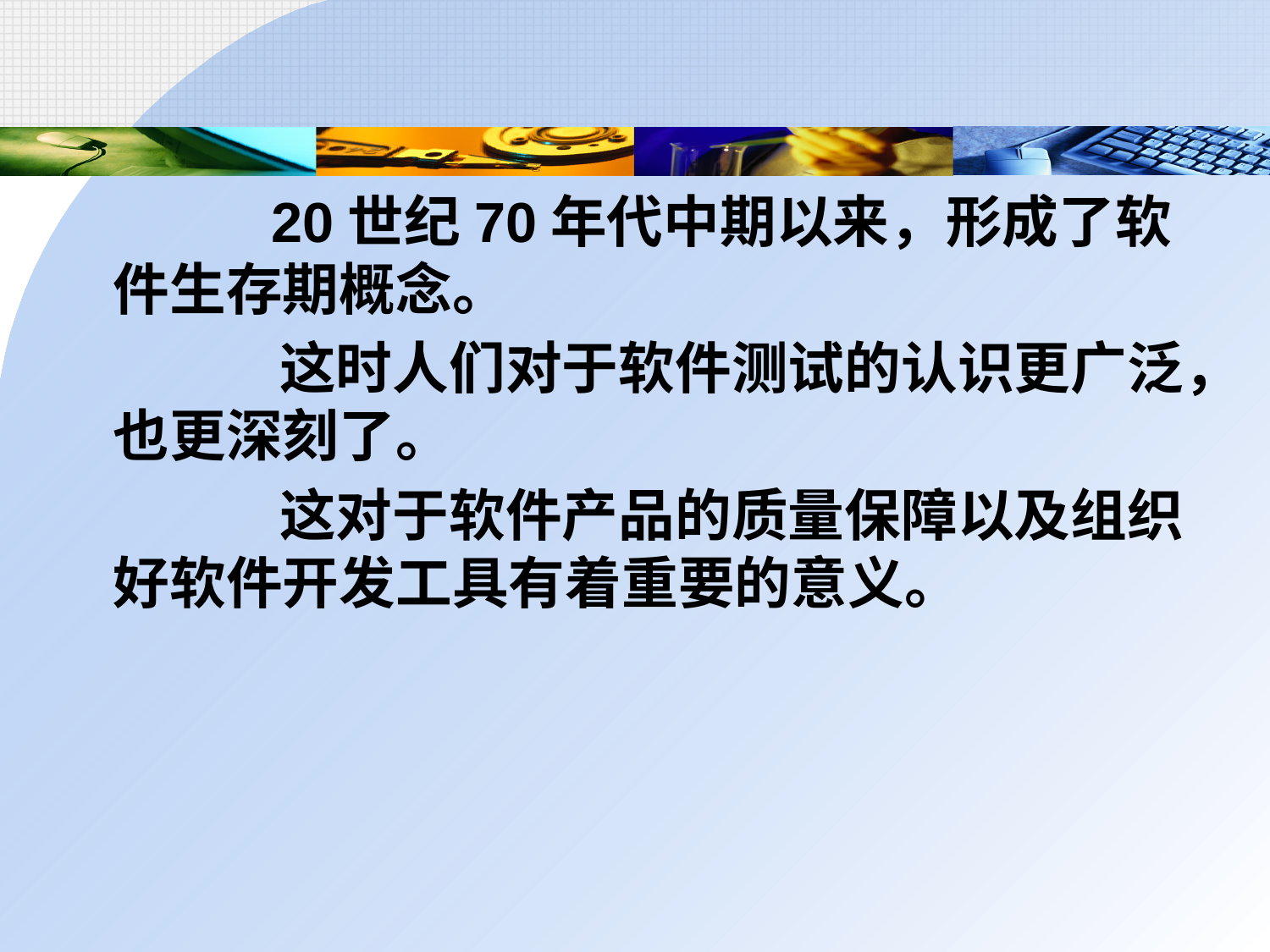

20世纪70年代中期以来，形成了软件生存期概念。
		  这时人们对于软件测试的认识更广泛，也更深刻了。
		  这对于软件产品的质量保障以及组织好软件开发工具有着重要的意义。